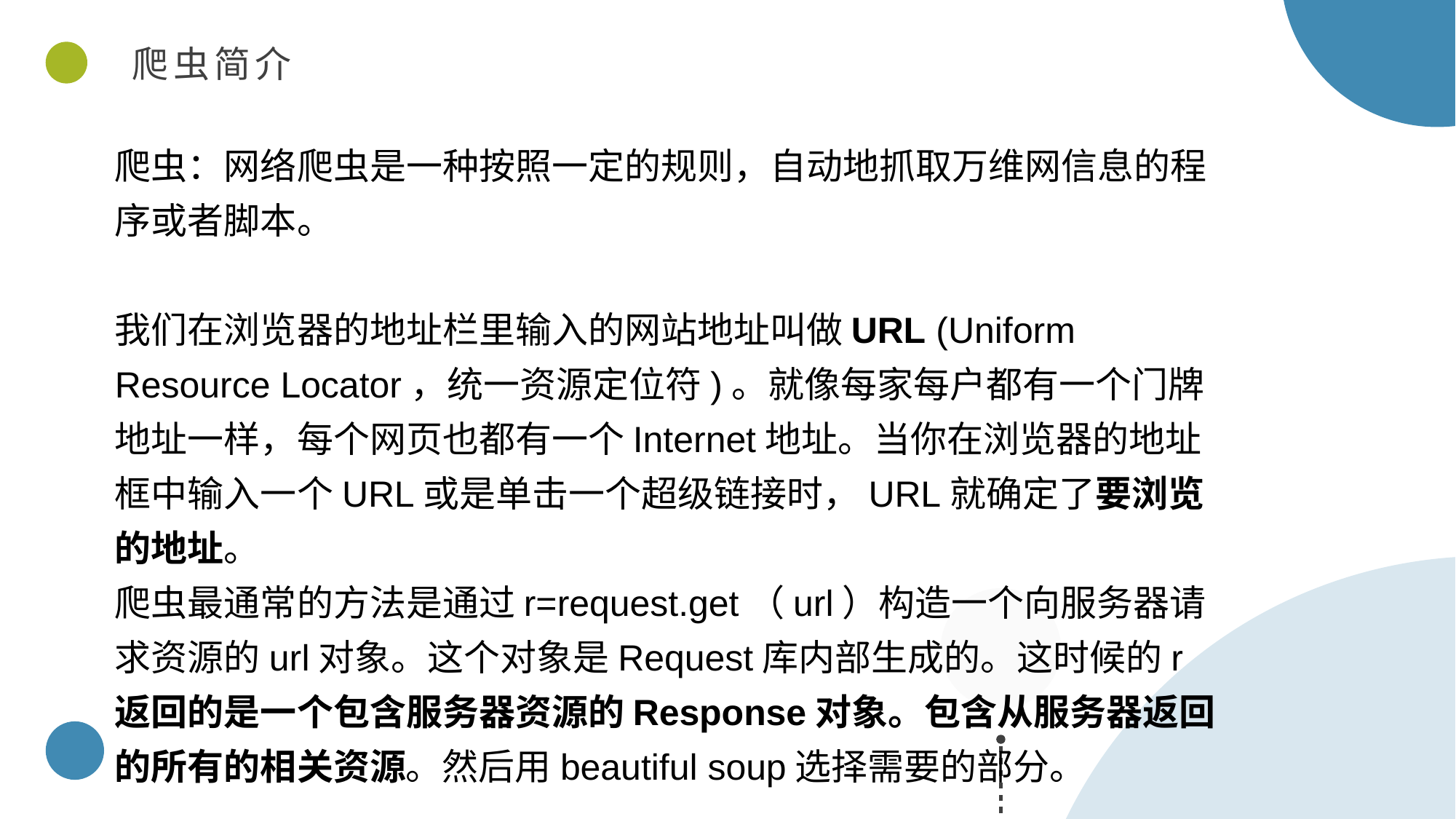

爬虫简介

爬虫：网络爬虫是一种按照一定的规则，自动地抓取万维网信息的程序或者脚本。

我们在浏览器的地址栏里输入的网站地址叫做URL (Uniform Resource Locator，统一资源定位符)。就像每家每户都有一个门牌地址一样，每个网页也都有一个Internet地址。当你在浏览器的地址框中输入一个URL或是单击一个超级链接时，URL就确定了要浏览的地址。
爬虫最通常的方法是通过r=request.get（url）构造一个向服务器请求资源的url对象。这个对象是Request库内部生成的。这时候的r返回的是一个包含服务器资源的Response对象。包含从服务器返回的所有的相关资源。然后用beautiful soup选择需要的部分。